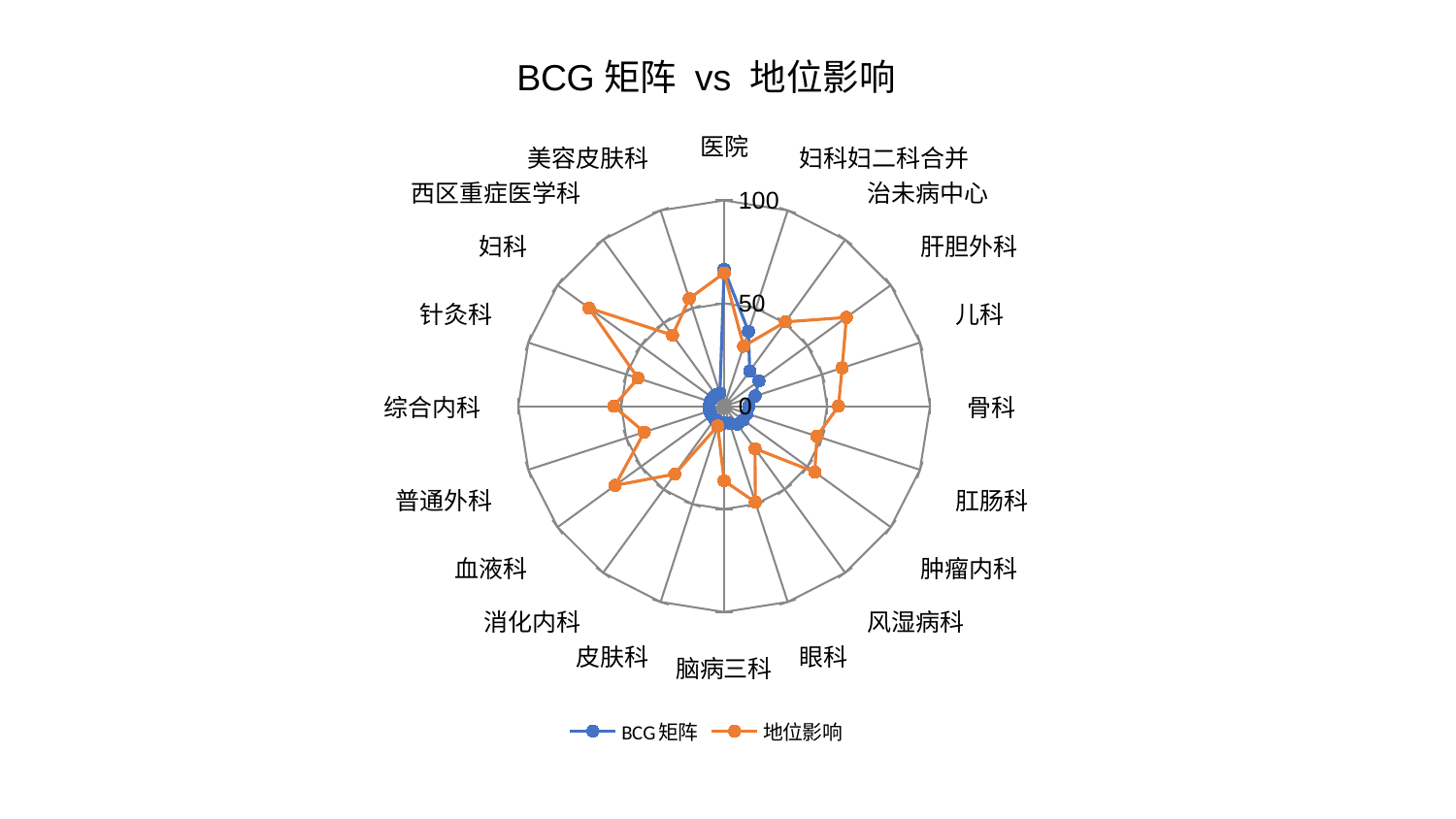

### Chart: BCG矩阵 vs 地位影响

| Category | BCG矩阵 | 地位影响 |
|---|---|---|
| 医院 | 66.49348493402505 | 64.72426653640106 |
| 妇科妇二科合并 | 38.200443941197506 | 30.6687056288855 |
| 治未病中心 | 21.138740432320134 | 50.62872542377399 |
| 肝胆外科 | 20.862700077844217 | 73.41075341236711 |
| 儿科 | 15.838176269085658 | 60.26070691678134 |
| 骨科 | 12.08023704390662 | 55.52745672987123 |
| 肛肠科 | 11.743057056822526 | 47.37202111408549 |
| 肿瘤内科 | 11.453164592058076 | 54.432038705052605 |
| 风湿病科 | 10.869606747964454 | 25.497899363839746 |
| 眼科 | 8.778440667259513 | 49.03711031710219 |
| 脑病三科 | 8.15114041728563 | 36.26331738342467 |
| 皮肤科 | 7.845070514401632 | 10.127858252634212 |
| 消化内科 | 7.750541548760951 | 40.78051908419087 |
| 血液科 | 7.632398493486481 | 65.46227601020837 |
| 普通外科 | 7.437758588095189 | 40.799230657529336 |
| 综合内科 | 7.413337503231625 | 53.65630088434131 |
| 针灸科 | 7.1546519370196915 | 43.98536569265875 |
| 妇科 | 6.8743936036629405 | 81.10673620857463 |
| 西区重症医学科 | 6.782104690408264 | 42.66880186525589 |
| 美容皮肤科 | 6.645784571445547 | 54.949902096384825 |
82